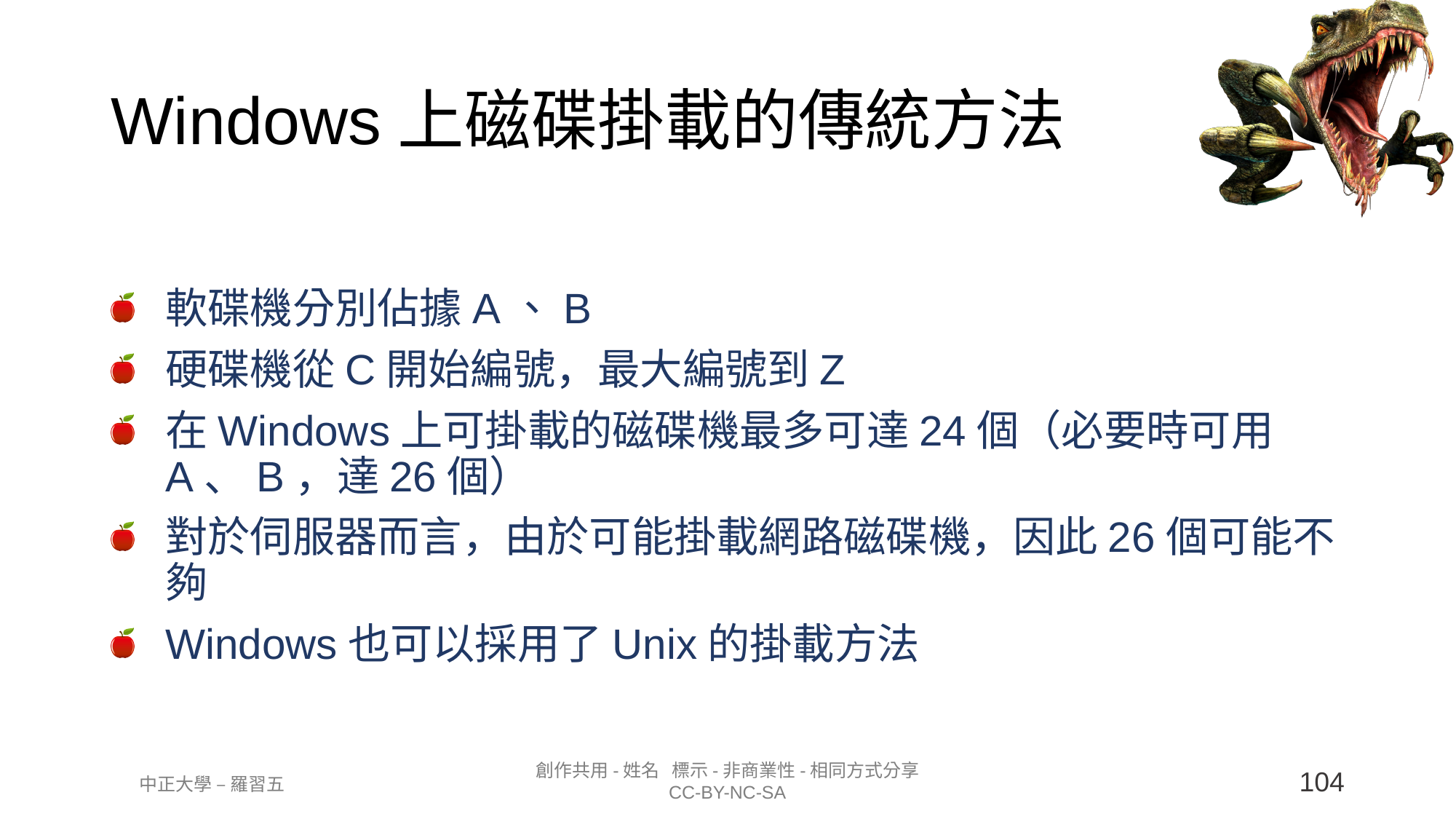

# Windows上磁碟掛載的傳統方法
軟碟機分別佔據A、B
硬碟機從C開始編號，最大編號到Z
在Windows上可掛載的磁碟機最多可達24個（必要時可用A、B，達26個）
對於伺服器而言，由於可能掛載網路磁碟機，因此26個可能不夠
Windows也可以採用了Unix的掛載方法